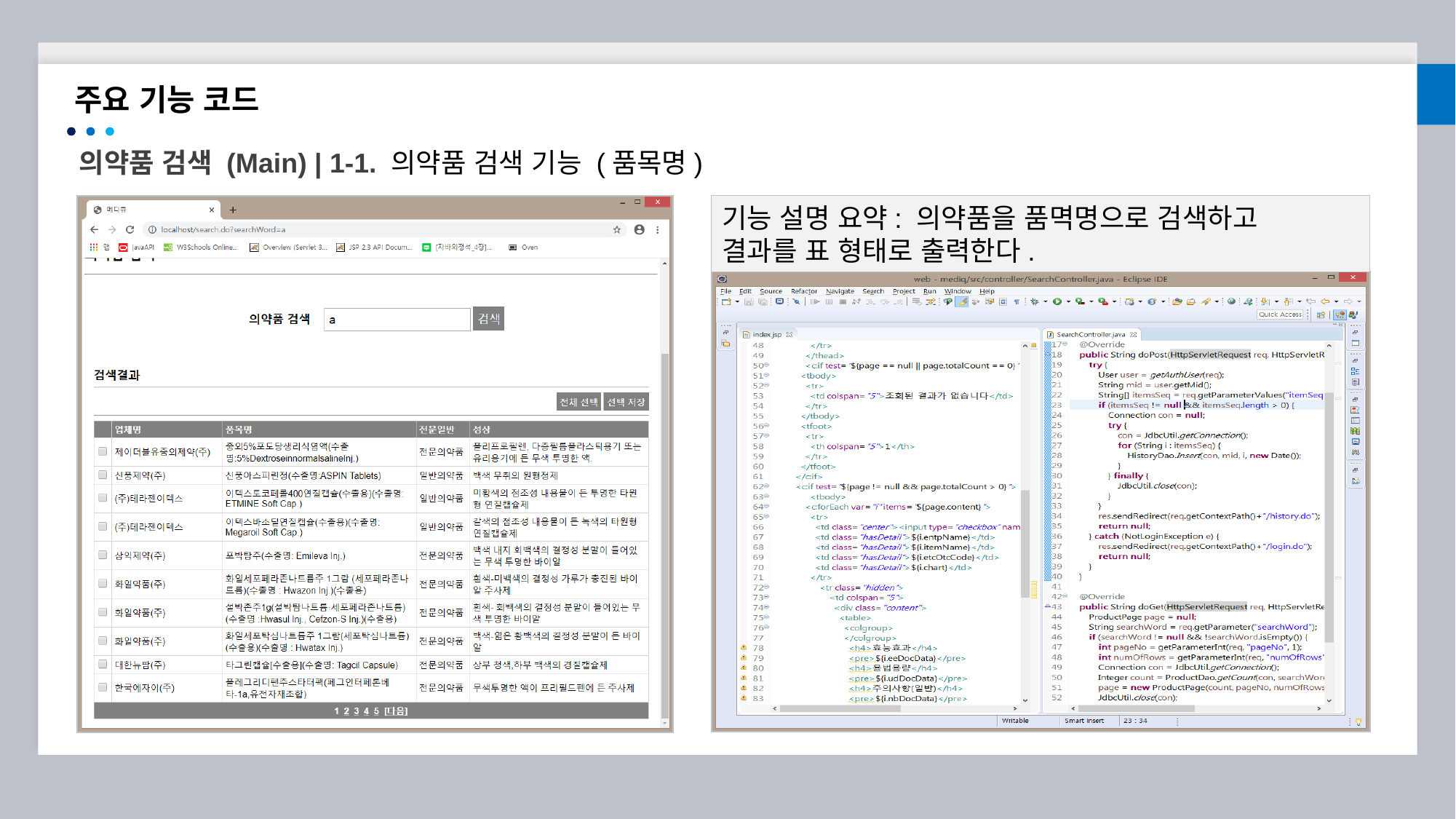

주요 기능 코드

의약품 검색 (Main) | 1-1. 의약품 검색 기능 (품목명)
기능 설명 요약: 의약품을 품멱명으로 검색하고
결과를 표 형태로 출력한다.